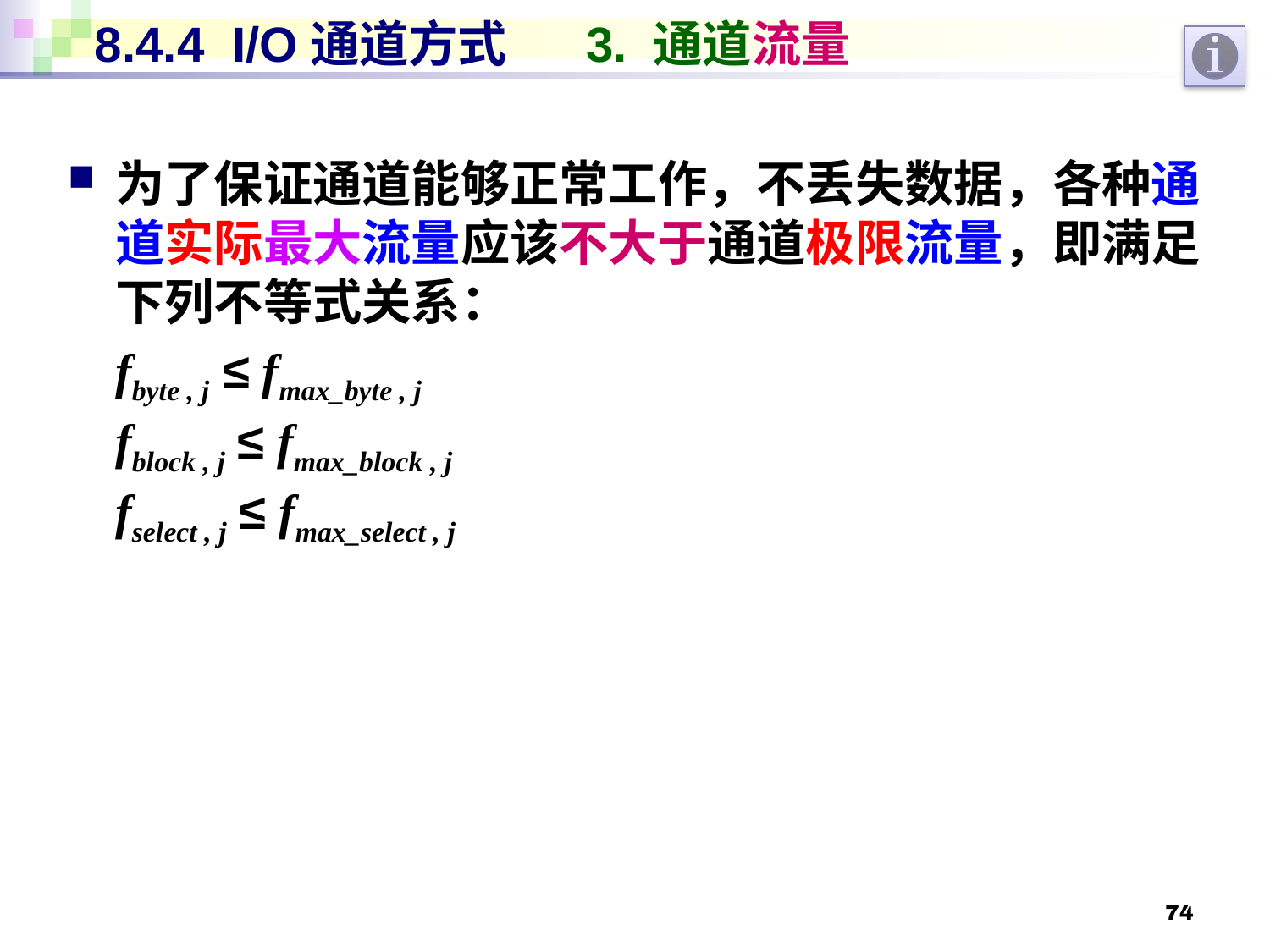

# 8.4.4  I/O通道方式      3. 通道流量

为了保证通道能够正常工作，不丢失数据，各种通道实际最大流量应该不大于通道极限流量，即满足下列不等式关系：
	fbyte , j ≤ fmax_byte , j
	fblock , j ≤ fmax_block , j
	fselect , j ≤ fmax_select , j
74